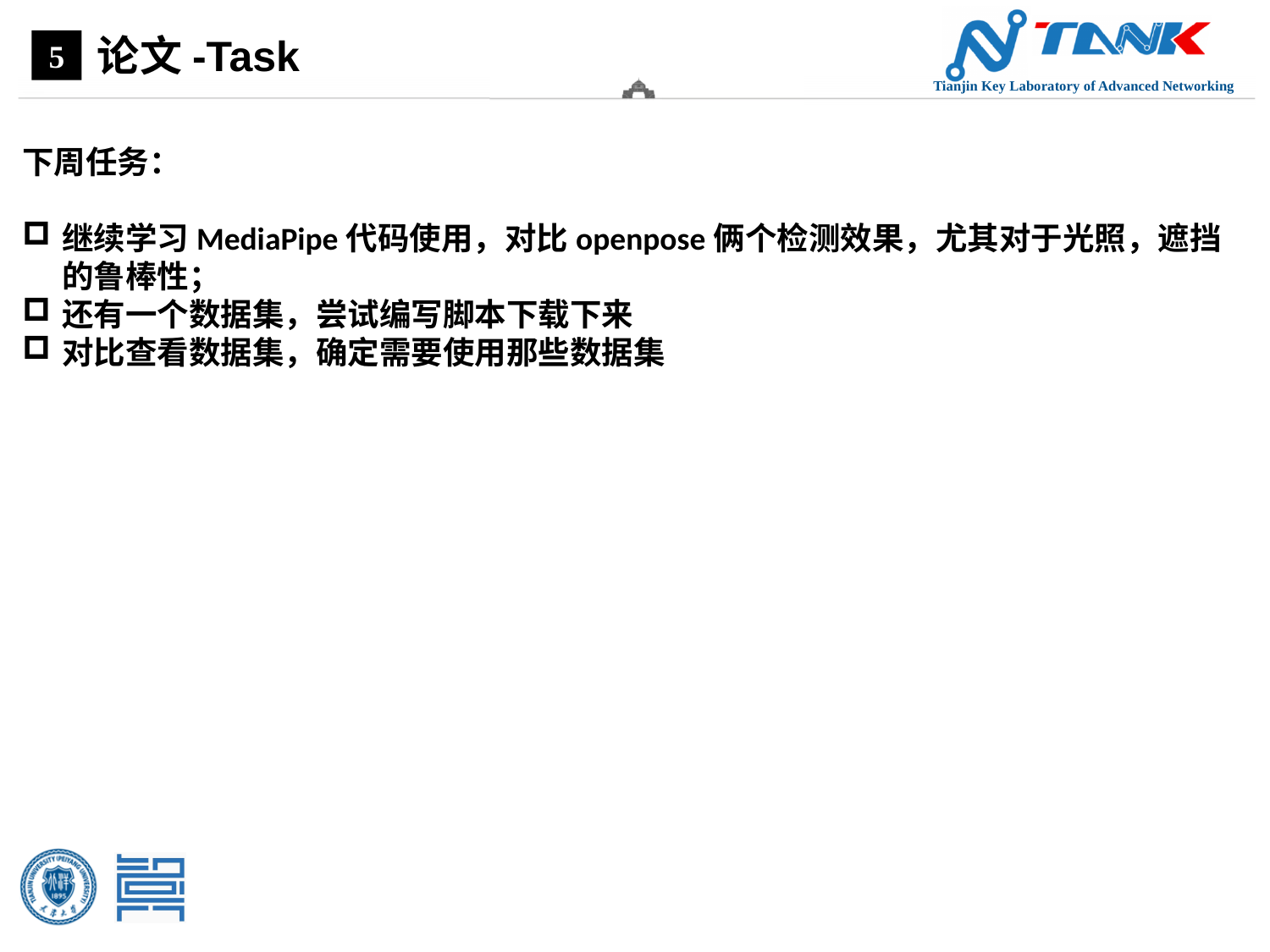

论文-Task
5
下周任务：

继续学习MediaPipe代码使用，对比openpose俩个检测效果，尤其对于光照，遮挡的鲁棒性；
还有一个数据集，尝试编写脚本下载下来
对比查看数据集，确定需要使用那些数据集